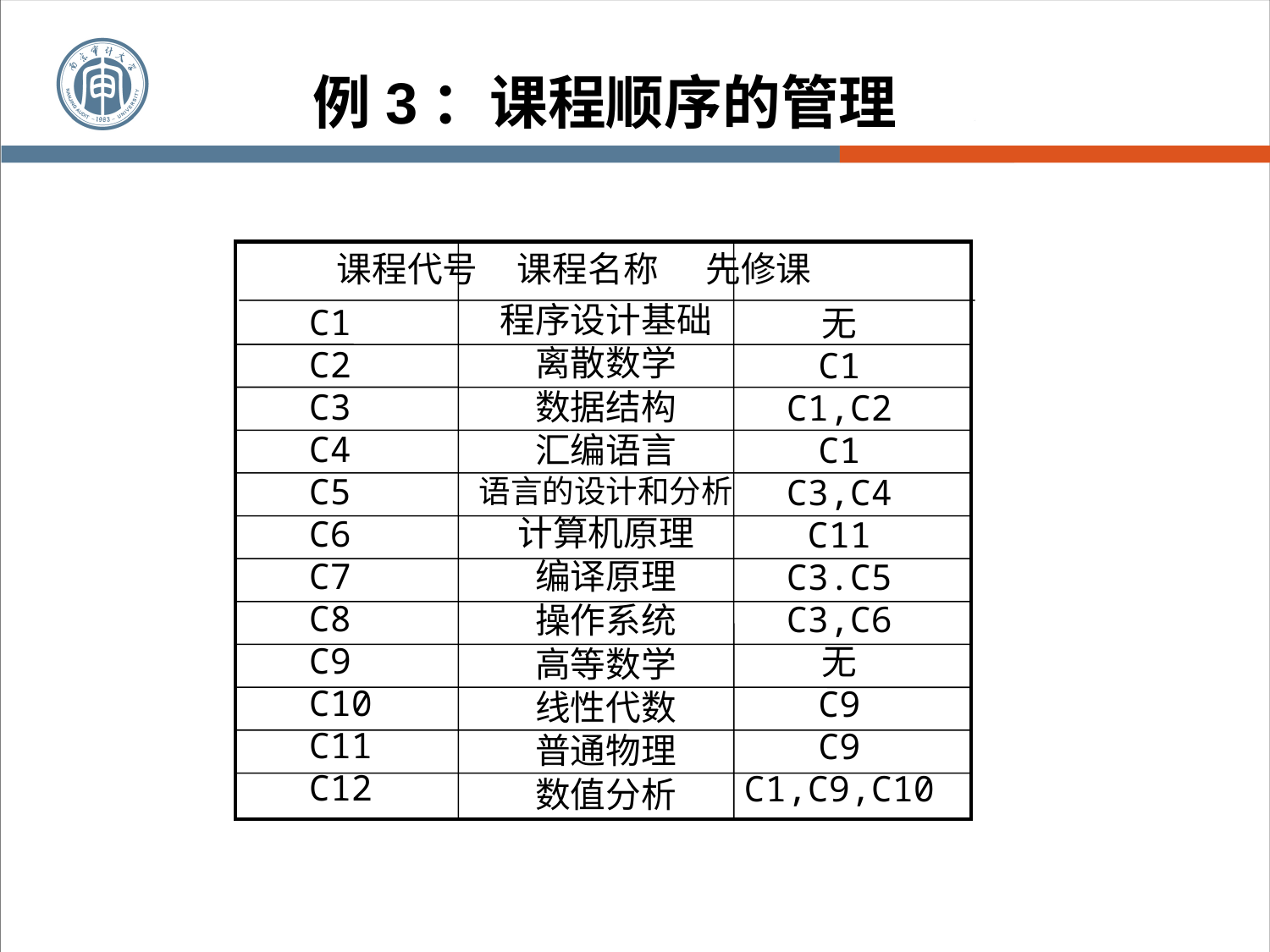

# 例3：课程顺序的管理
课程代号     课程名称      先修课

程序设计基础
离散数学
数据结构
汇编语言
语言的设计和分析
计算机原理
编译原理
操作系统
高等数学
线性代数
普通物理
数值分析
C1
C2
C3
C4
C5
C6
C7
C8
C9
C10
C11
C12

无
C1
C1,C2
C1
C3,C4
C11
C3.C5
C3,C6
无
C9
C9
C1,C9,C10